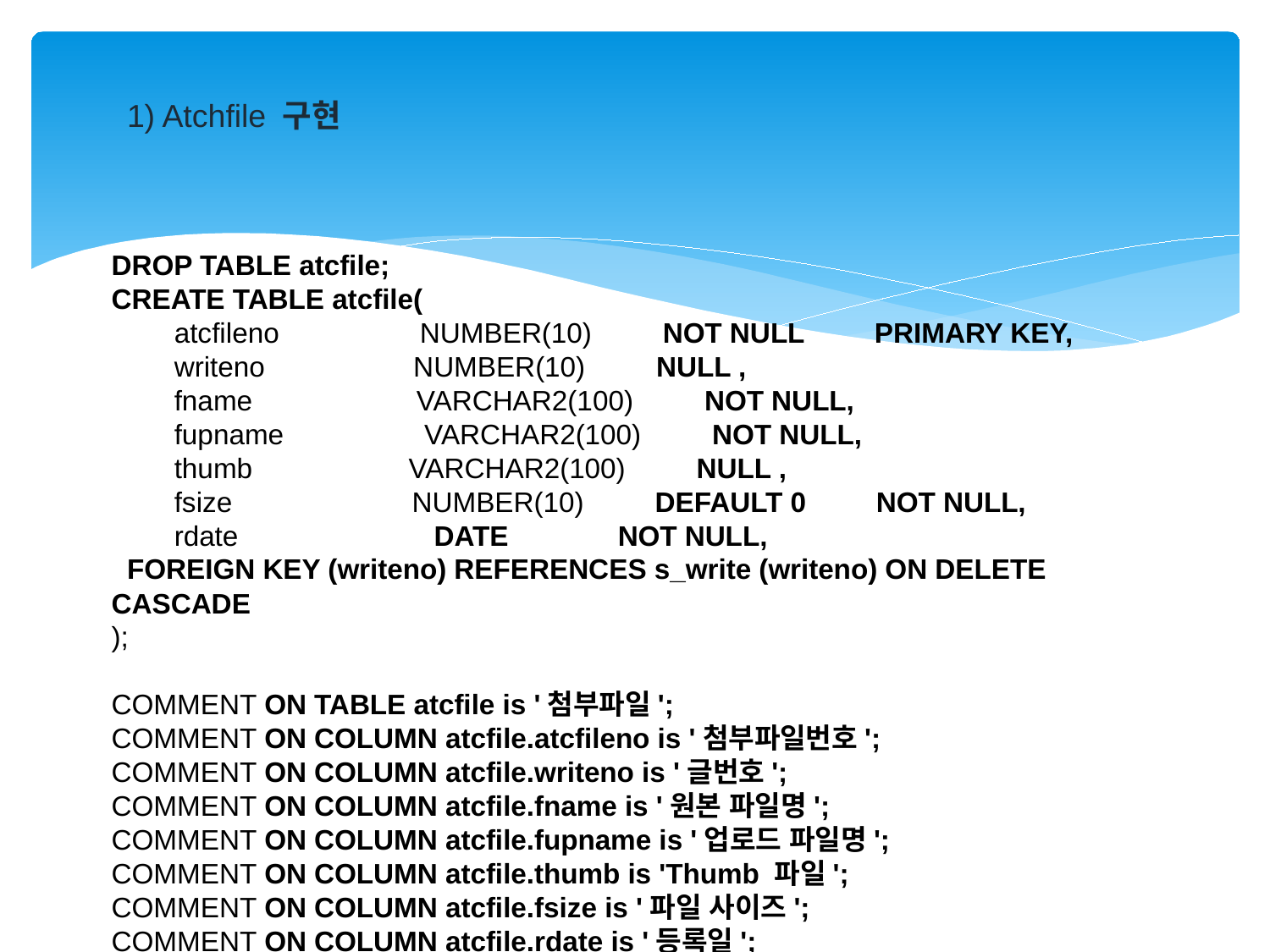

1) Atchfile 구현
DROP TABLE atcfile;
CREATE TABLE atcfile(
        atcfileno                  NUMBER(10)         NOT NULL         PRIMARY KEY,
        writeno                   NUMBER(10)         NULL ,
        fname                     VARCHAR2(100)         NOT NULL,
        fupname                  VARCHAR2(100)         NOT NULL,
        thumb                    VARCHAR2(100)         NULL ,
        fsize                       NUMBER(10)         DEFAULT 0         NOT NULL,
        rdate                         DATE              NOT NULL,
  FOREIGN KEY (writeno) REFERENCES s_write (writeno) ON DELETE CASCADE
);

COMMENT ON TABLE atcfile is '첨부파일';
COMMENT ON COLUMN atcfile.atcfileno is '첨부파일번호';
COMMENT ON COLUMN atcfile.writeno is '글번호';
COMMENT ON COLUMN atcfile.fname is '원본 파일명';
COMMENT ON COLUMN atcfile.fupname is '업로드 파일명';
COMMENT ON COLUMN atcfile.thumb is 'Thumb 파일';
COMMENT ON COLUMN atcfile.fsize is '파일 사이즈';
COMMENT ON COLUMN atcfile.rdate is '등록일';